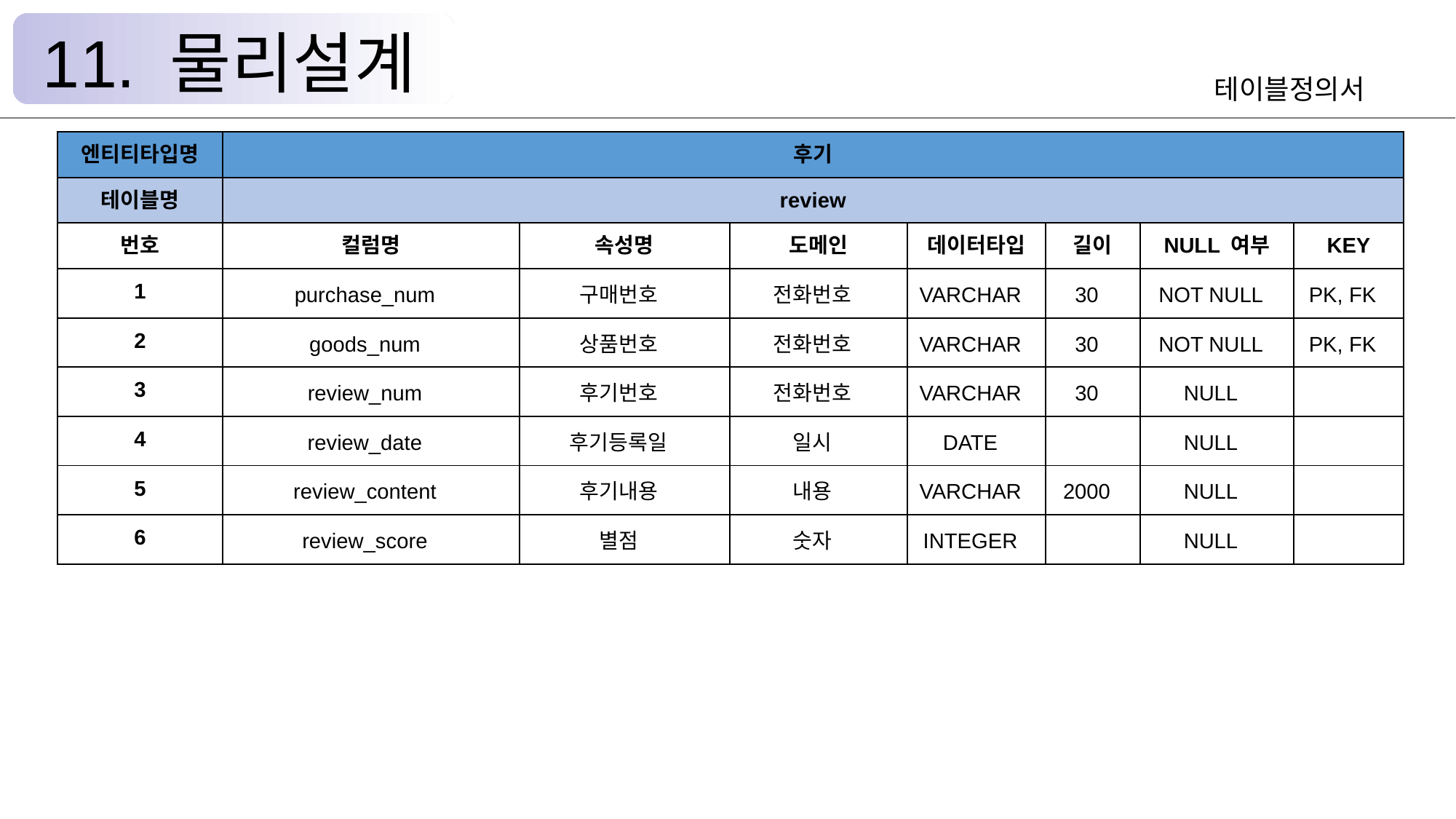

11. 물리설계

테이블정의서
| 엔티티타입명 | 후기 |  |  |  |  |  |  |
| --- | --- | --- | --- | --- | --- | --- | --- |
| 테이블명 | review |  |  |  |  |  |  |
| 번호 | 컬럼명 | 속성명 | 도메인 | 데이터타입 | 길이 | NULL 여부 | KEY |
| 1 | purchase\_num | 구매번호 | 전화번호 | VARCHAR | 30 | NOT NULL | PK, FK |
| 2 | goods\_num | 상품번호 | 전화번호 | VARCHAR | 30 | NOT NULL | PK, FK |
| 3 | review\_num | 후기번호 | 전화번호 | VARCHAR | 30 | NULL |  |
| 4 | review\_date | 후기등록일 | 일시 | DATE |  | NULL |  |
| 5 | review\_content | 후기내용 | 내용 | VARCHAR | 2000 | NULL |  |
| 6 | review\_score | 별점 | 숫자 | INTEGER |  | NULL |  |